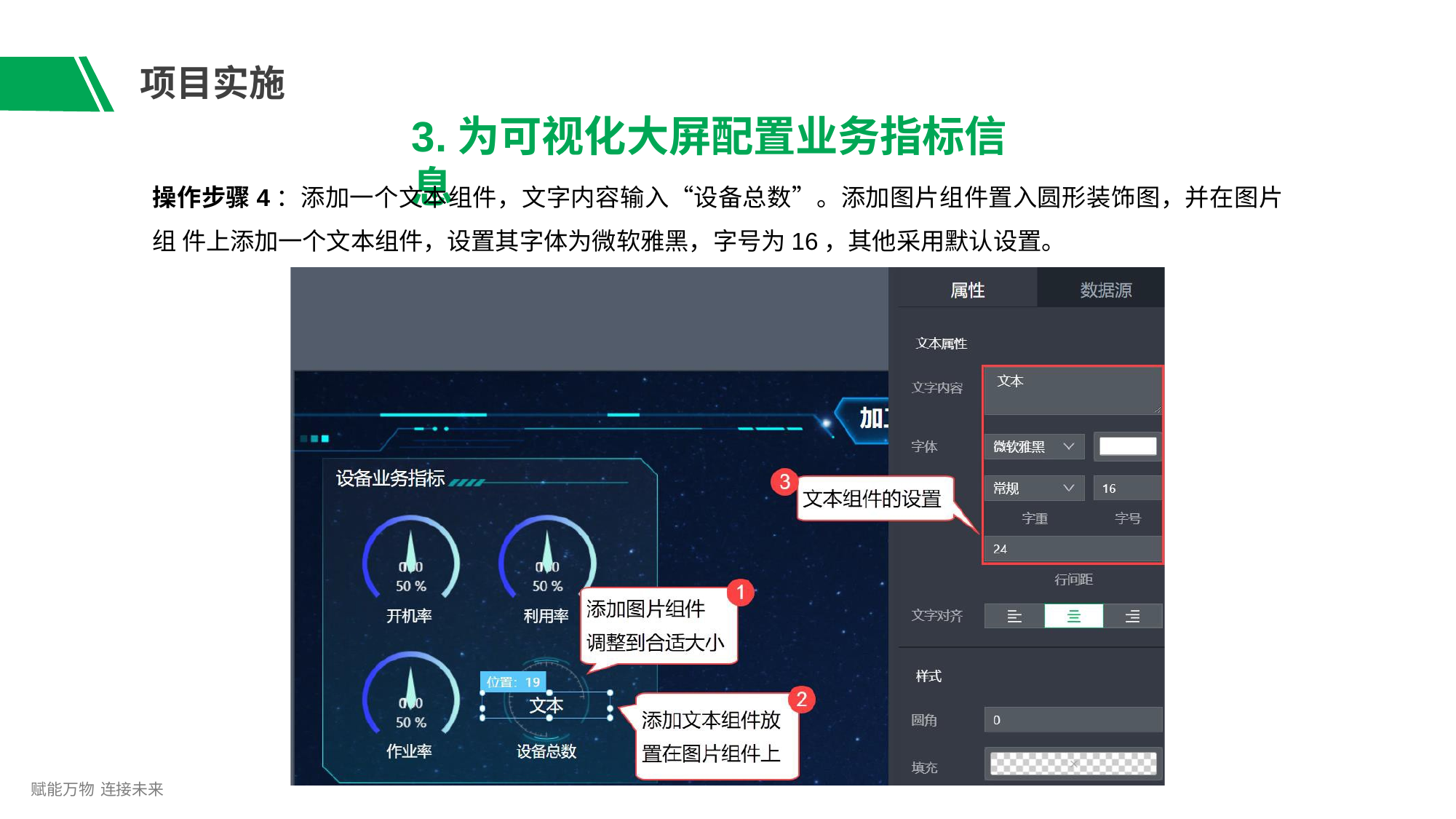

# 项目实施
3.为可视化大屏配置业务指标信息
操作步骤4：添加一个文本组件，文字内容输入“设备总数”。添加图片组件置入圆形装饰图，并在图片组 件上添加一个文本组件，设置其字体为微软雅黑，字号为16，其他采用默认设置。

赋能万物 连接未来